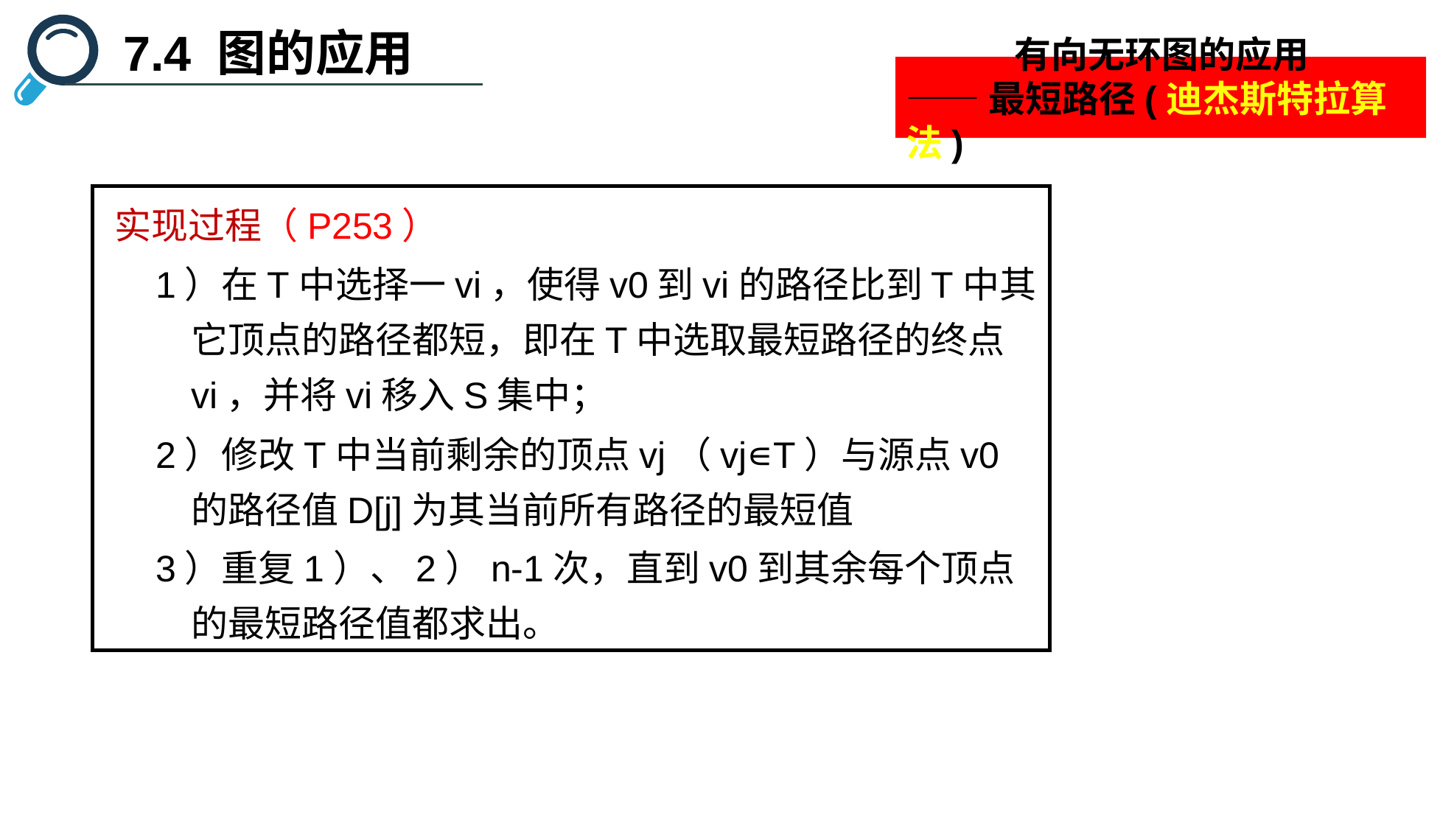

7.4 图的应用
            有向无环图的应用
——最短路径(迪杰斯特拉算法)
实现过程（P253）
    1）在T中选择一vi，使得v0到vi的路径比到T中其它顶点的路径都短，即在T中选取最短路径的终点vi，并将vi移入S集中；
    2）修改T中当前剩余的顶点vj（vj∊T）与源点v0的路径值D[j]为其当前所有路径的最短值
    3）重复1）、2）n-1次，直到v0到其余每个顶点的最短路径值都求出。